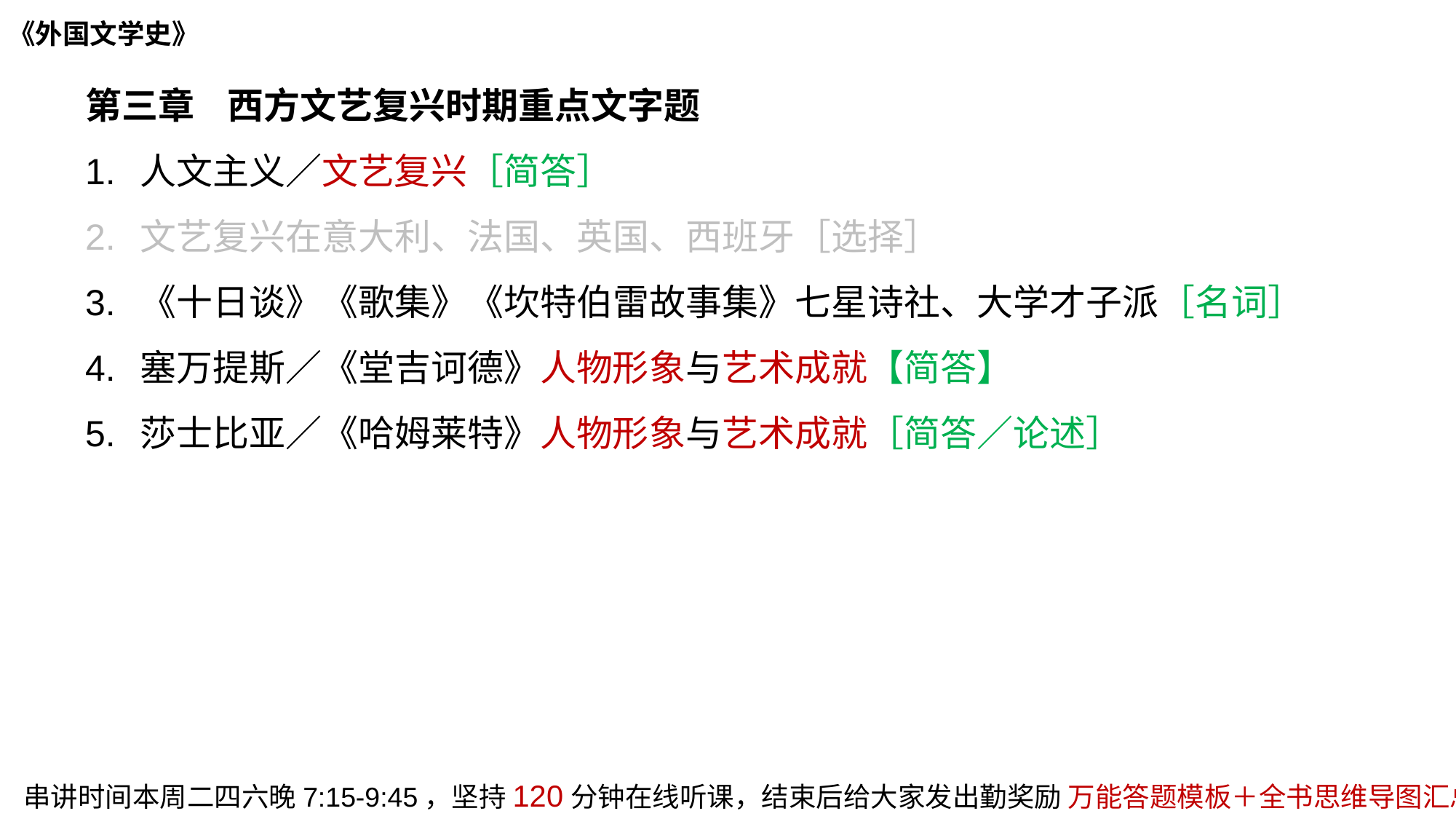

《外国文学史》
第三章    西方文艺复兴时期重点文字题
人文主义／文艺复兴［简答］
文艺复兴在意大利、法国、英国、西班牙［选择］
《十日谈》《歌集》《坎特伯雷故事集》七星诗社、大学才子派［名词］
塞万提斯／《堂吉诃德》人物形象与艺术成就【简答】
莎士比亚／《哈姆莱特》人物形象与艺术成就［简答／论述］